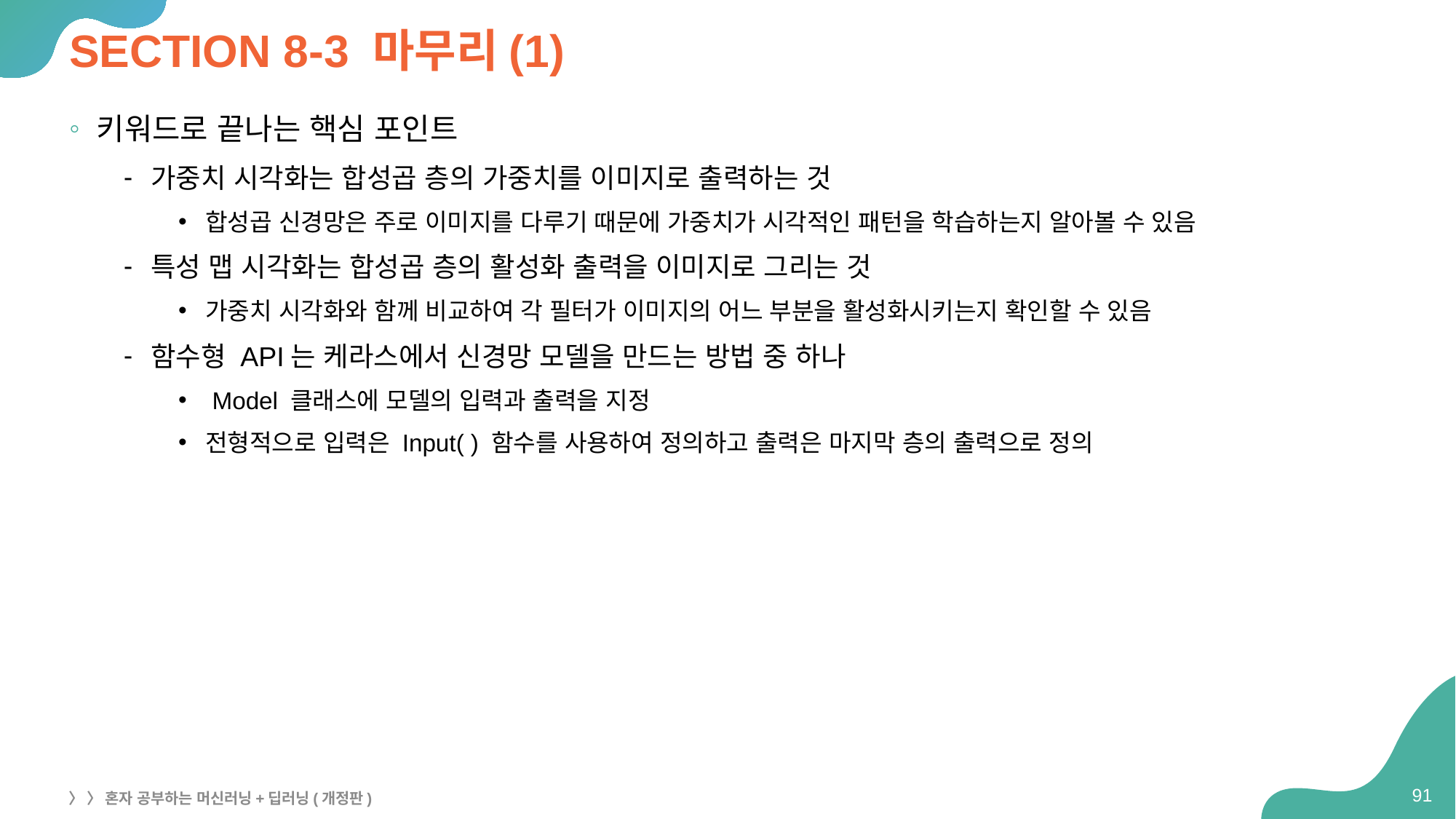

# SECTION 8-3 마무리(1)
키워드로 끝나는 핵심 포인트
가중치 시각화는 합성곱 층의 가중치를 이미지로 출력하는 것
합성곱 신경망은 주로 이미지를 다루기 때문에 가중치가 시각적인 패턴을 학습하는지 알아볼 수 있음
특성 맵 시각화는 합성곱 층의 활성화 출력을 이미지로 그리는 것
가중치 시각화와 함께 비교하여 각 필터가 이미지의 어느 부분을 활성화시키는지 확인할 수 있음
함수형 API는 케라스에서 신경망 모델을 만드는 방법 중 하나
 Model 클래스에 모델의 입력과 출력을 지정
전형적으로 입력은 Input( ) 함수를 사용하여 정의하고 출력은 마지막 층의 출력으로 정의
91
〉 〉 혼자 공부하는 머신러닝+딥러닝(개정판)